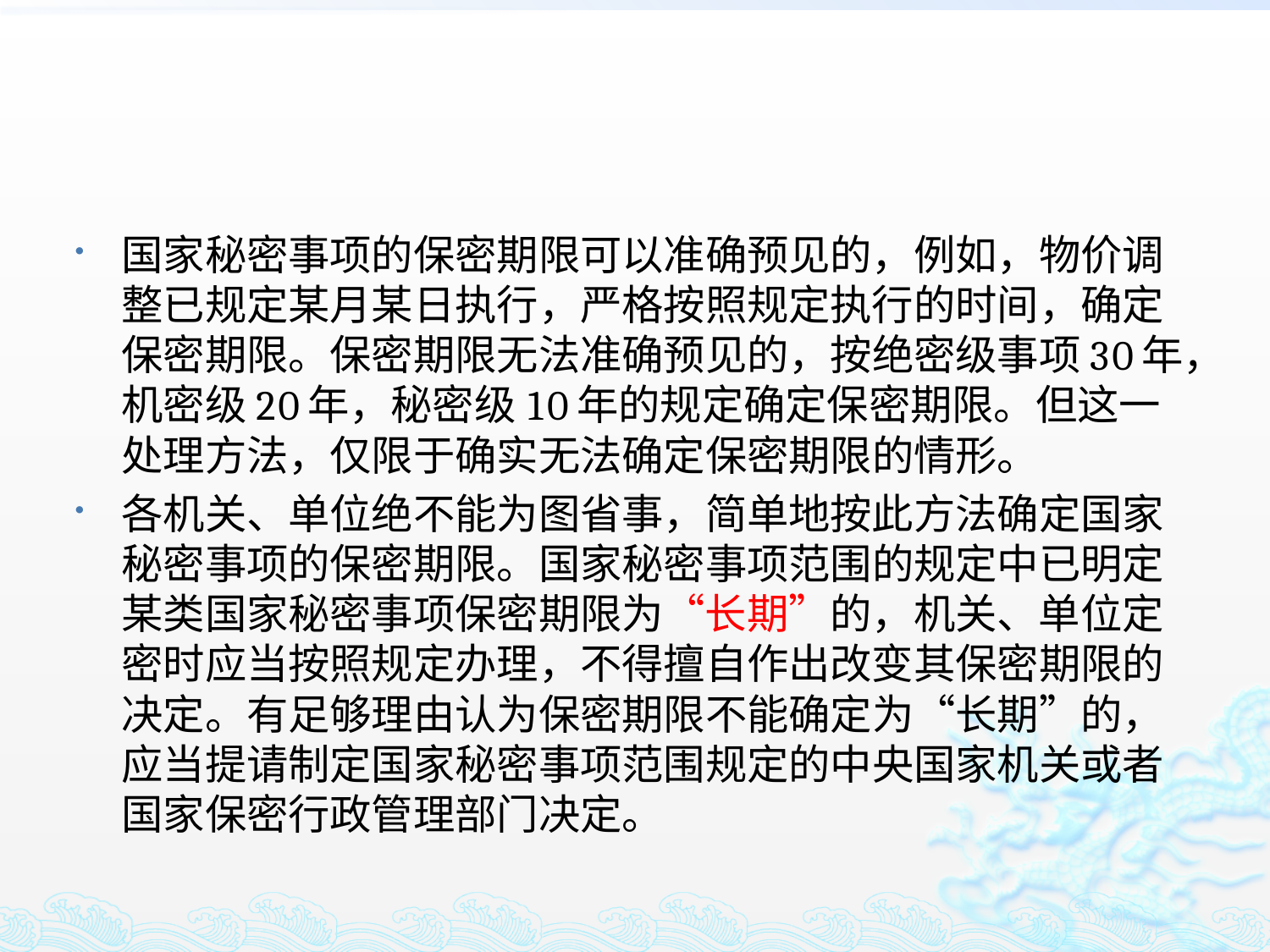

#
国家秘密事项的保密期限可以准确预见的，例如，物价调整已规定某月某日执行，严格按照规定执行的时间，确定保密期限。保密期限无法准确预见的，按绝密级事项30年，机密级20年，秘密级10年的规定确定保密期限。但这一处理方法，仅限于确实无法确定保密期限的情形。
各机关、单位绝不能为图省事，简单地按此方法确定国家秘密事项的保密期限。国家秘密事项范围的规定中已明定某类国家秘密事项保密期限为“长期”的，机关、单位定密时应当按照规定办理，不得擅自作出改变其保密期限的决定。有足够理由认为保密期限不能确定为“长期”的，应当提请制定国家秘密事项范围规定的中央国家机关或者国家保密行政管理部门决定。